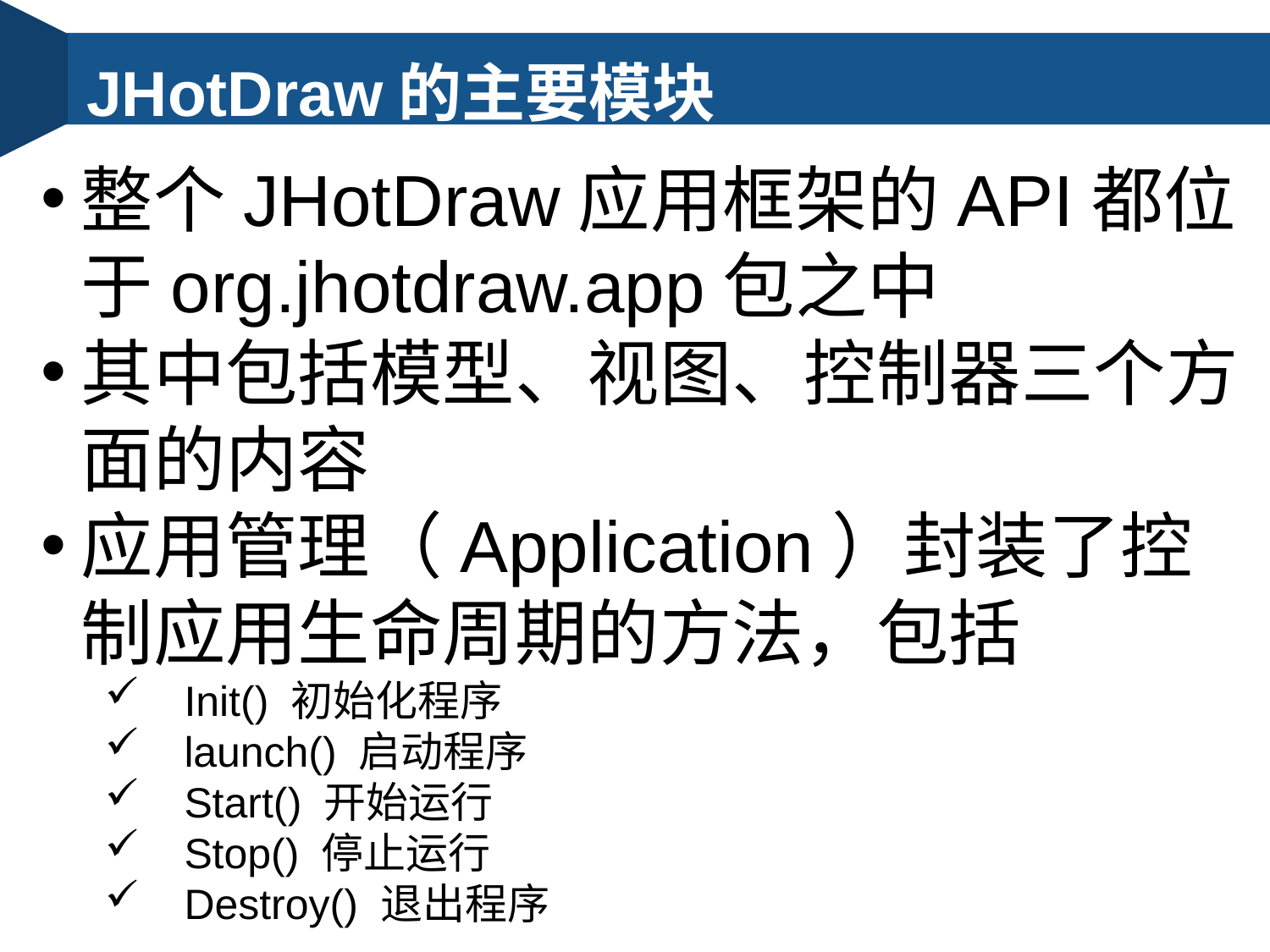

JHotDraw的主要模块

整个JHotDraw应用框架的API都位于org.jhotdraw.app包之中
其中包括模型、视图、控制器三个方面的内容
应用管理（Application）封装了控制应用生命周期的方法，包括
Init() 初始化程序
launch() 启动程序
Start() 开始运行
Stop() 停止运行
Destroy() 退出程序